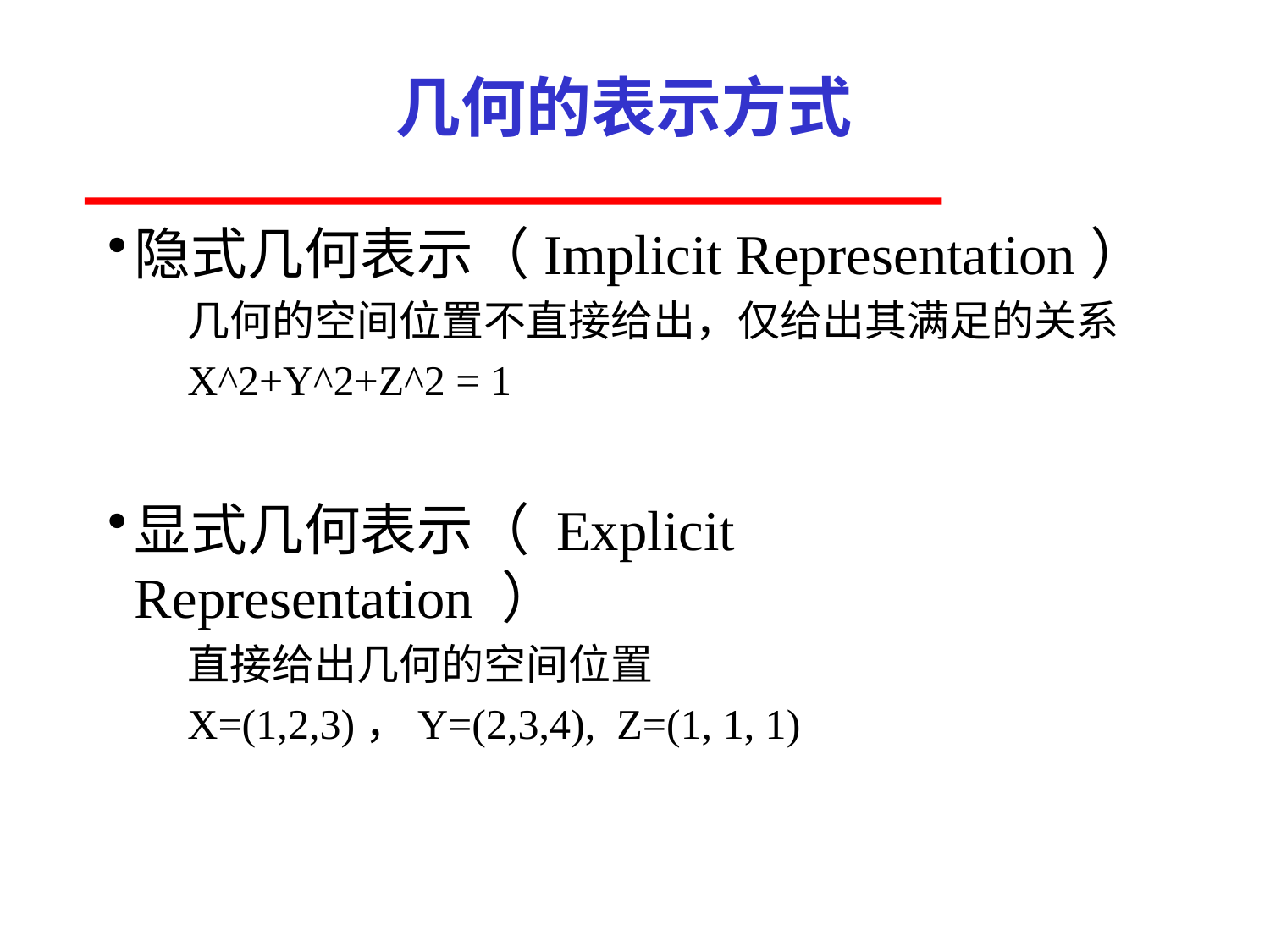

# 几何的表示方式
隐式几何表示（Implicit Representation）
几何的空间位置不直接给出，仅给出其满足的关系
X^2+Y^2+Z^2 = 1

显式几何表示（ Explicit Representation ）
直接给出几何的空间位置
X=(1,2,3)，Y=(2,3,4),  Z=(1, 1, 1)

3